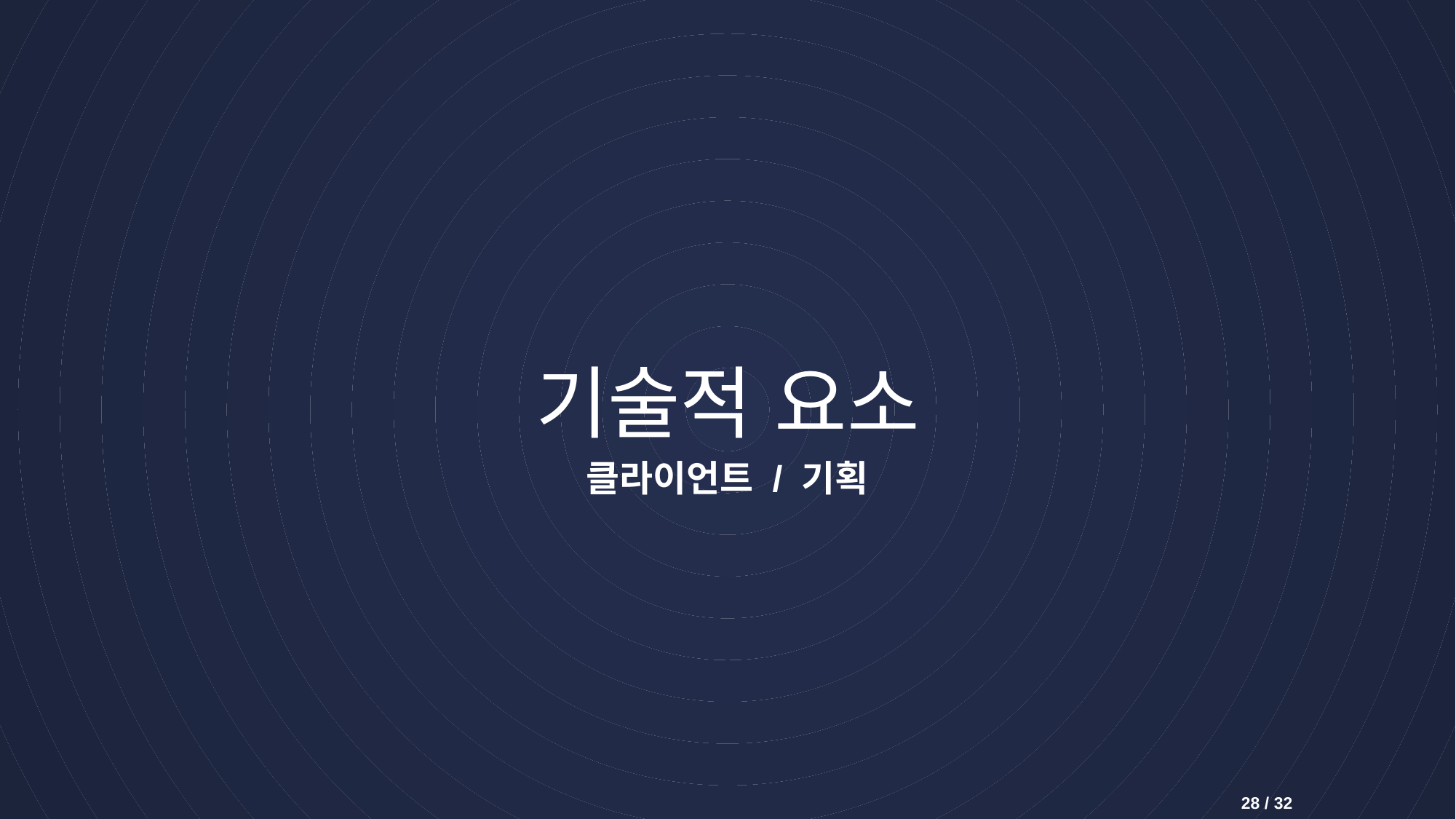

# 기술적 요소
클라이언트 / 기획
28 / 32